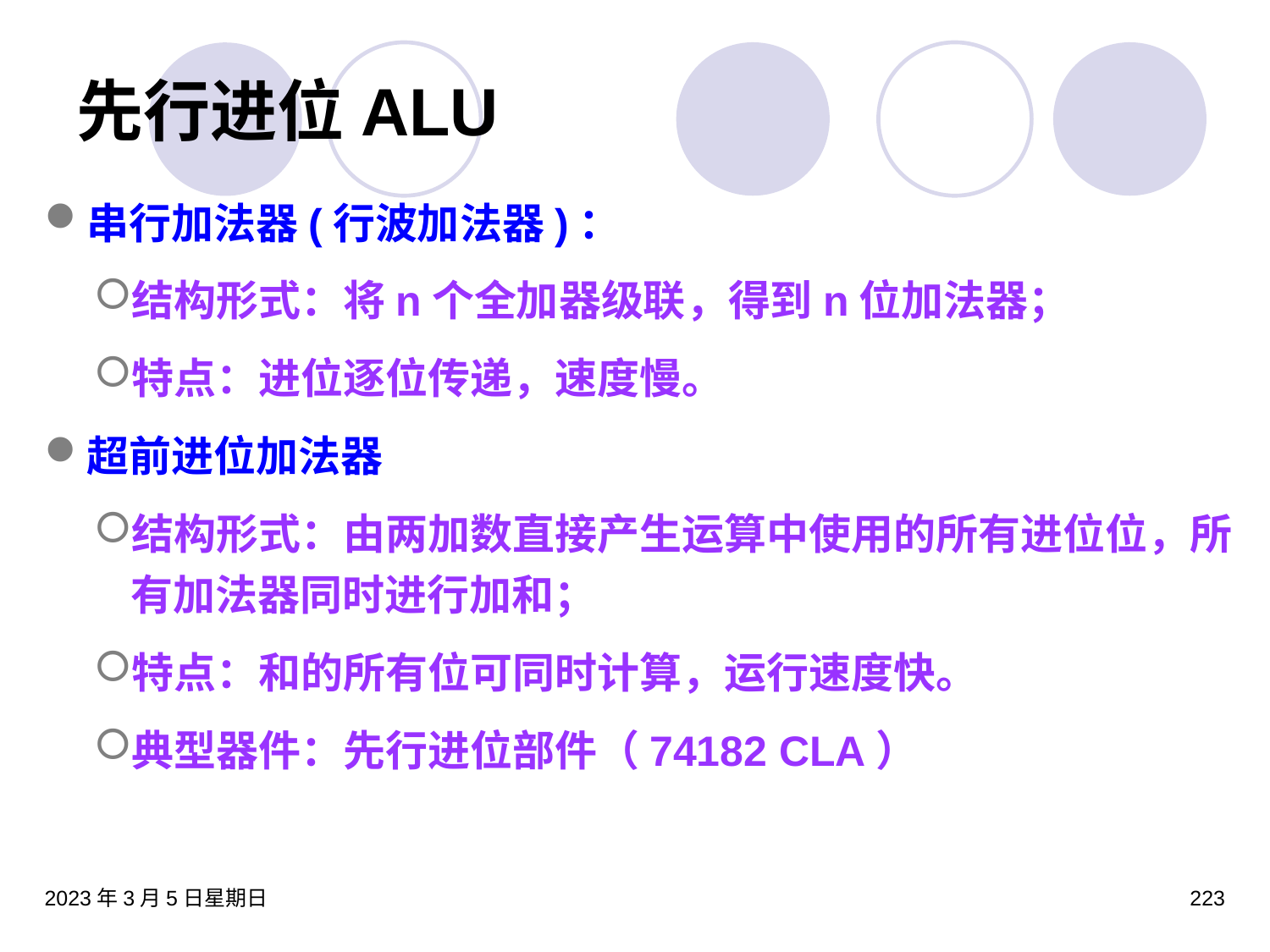

# 先行进位ALU
串行加法器(行波加法器)：
结构形式：将n个全加器级联，得到n位加法器；
特点：进位逐位传递，速度慢。
超前进位加法器
结构形式：由两加数直接产生运算中使用的所有进位位，所有加法器同时进行加和；
特点：和的所有位可同时计算，运行速度快。
典型器件：先行进位部件（74182 CLA）
2023年3月5日星期日
223